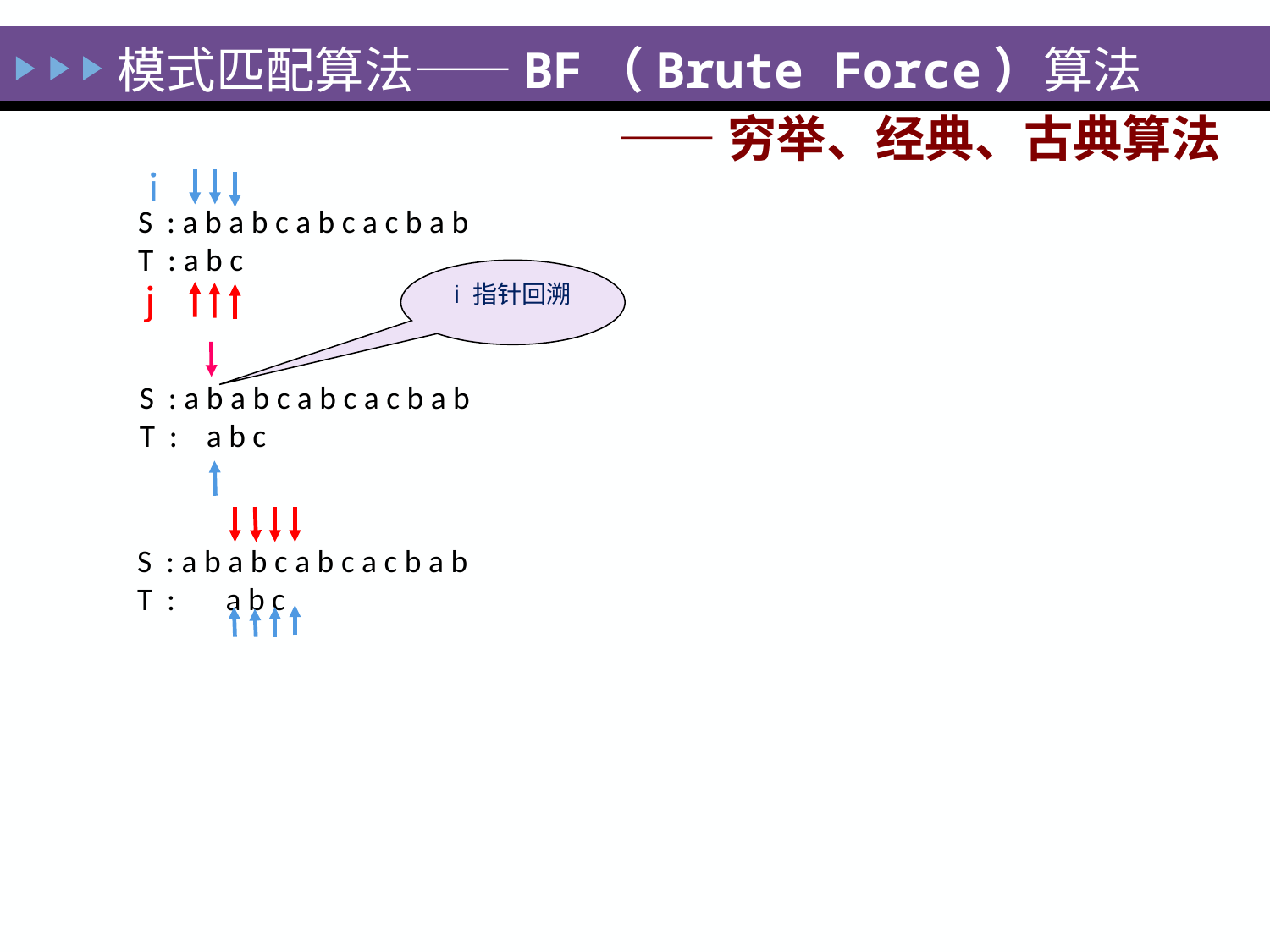

模式匹配算法——BF（Brute Force）算法
——穷举、经典、古典算法
i

S  : a b a b c a b c a c b a b
T  : a b c
i 指针回溯
j

S  : a b a b c a b c a c b a b
T  :    a b c

S  : a b a b c a b c a c b a b
T  :       a b c